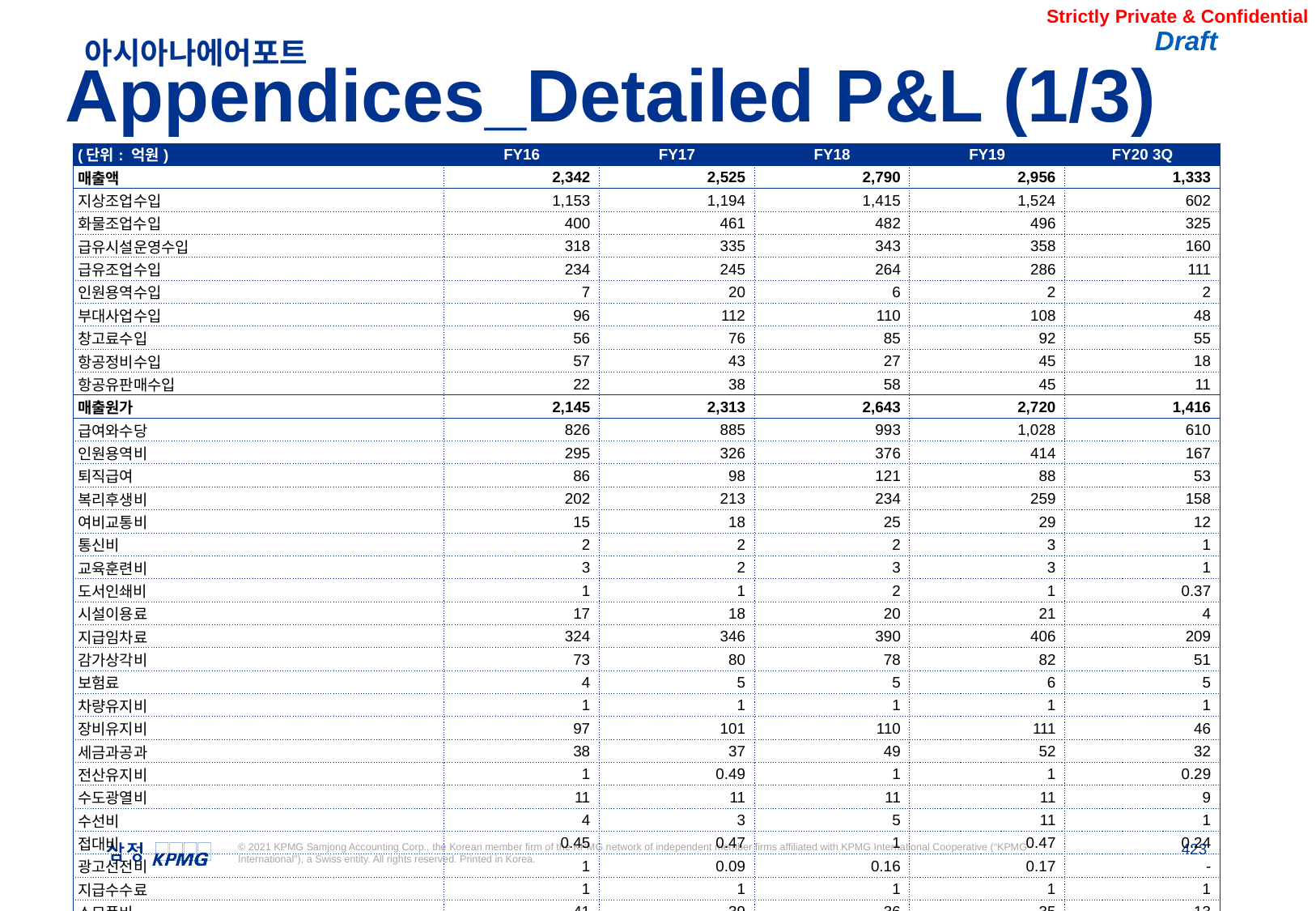

아시아나에어포트
Appendices_Detailed P&L (1/3)
| (단위: 억원) | FY16 | FY17 | FY18 | FY19 | FY20 3Q |
| --- | --- | --- | --- | --- | --- |
| 매출액 | 2,342 | 2,525 | 2,790 | 2,956 | 1,333 |
| 지상조업수입 | 1,153 | 1,194 | 1,415 | 1,524 | 602 |
| 화물조업수입 | 400 | 461 | 482 | 496 | 325 |
| 급유시설운영수입 | 318 | 335 | 343 | 358 | 160 |
| 급유조업수입 | 234 | 245 | 264 | 286 | 111 |
| 인원용역수입 | 7 | 20 | 6 | 2 | 2 |
| 부대사업수입 | 96 | 112 | 110 | 108 | 48 |
| 창고료수입 | 56 | 76 | 85 | 92 | 55 |
| 항공정비수입 | 57 | 43 | 27 | 45 | 18 |
| 항공유판매수입 | 22 | 38 | 58 | 45 | 11 |
| 매출원가 | 2,145 | 2,313 | 2,643 | 2,720 | 1,416 |
| 급여와수당 | 826 | 885 | 993 | 1,028 | 610 |
| 인원용역비 | 295 | 326 | 376 | 414 | 167 |
| 퇴직급여 | 86 | 98 | 121 | 88 | 53 |
| 복리후생비 | 202 | 213 | 234 | 259 | 158 |
| 여비교통비 | 15 | 18 | 25 | 29 | 12 |
| 통신비 | 2 | 2 | 2 | 3 | 1 |
| 교육훈련비 | 3 | 2 | 3 | 3 | 1 |
| 도서인쇄비 | 1 | 1 | 2 | 1 | 0.37 |
| 시설이용료 | 17 | 18 | 20 | 21 | 4 |
| 지급임차료 | 324 | 346 | 390 | 406 | 209 |
| 감가상각비 | 73 | 80 | 78 | 82 | 51 |
| 보험료 | 4 | 5 | 5 | 6 | 5 |
| 차량유지비 | 1 | 1 | 1 | 1 | 1 |
| 장비유지비 | 97 | 101 | 110 | 111 | 46 |
| 세금과공과 | 38 | 37 | 49 | 52 | 32 |
| 전산유지비 | 1 | 0.49 | 1 | 1 | 0.29 |
| 수도광열비 | 11 | 11 | 11 | 11 | 9 |
| 수선비 | 4 | 3 | 5 | 11 | 1 |
| 접대비 | 0.45 | 0.47 | 1 | 0.47 | 0.24 |
| 광고선전비 | 1 | 0.09 | 0.16 | 0.17 | - |
| 지급수수료 | 1 | 1 | 1 | 1 | 1 |
| 소모품비 | 41 | 39 | 36 | 35 | 13 |
| 제복비 | 4 | 3 | 6 | 6 | 1 |